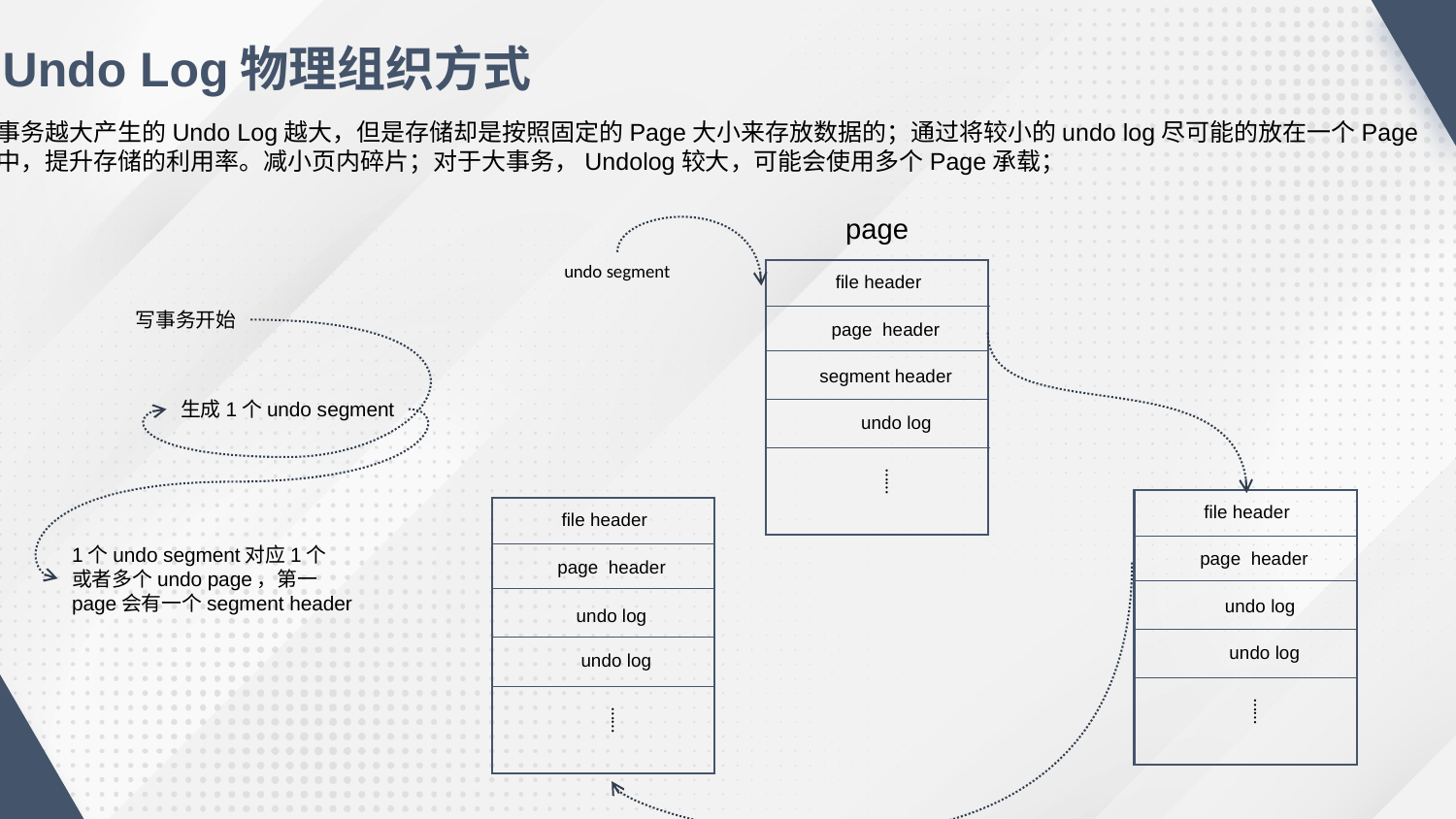

Undo Log物理组织方式
事务越大产生的Undo Log越大，但是存储却是按照固定的Page大小来存放数据的；通过将较小的undo log尽可能的放在一个Page
中，提升存储的利用率。减小页内碎片；对于大事务，Undolog较大，可能会使用多个Page承载；
page
undo segment

file header
写事务开始
page  header
segment header
生成1个undo segment
undo log
……

file header

file header
1个undo segment对应1个
或者多个undo page，第一
page会有一个segment header
page  header
page  header
undo log
undo log
undo log
undo log
……
……